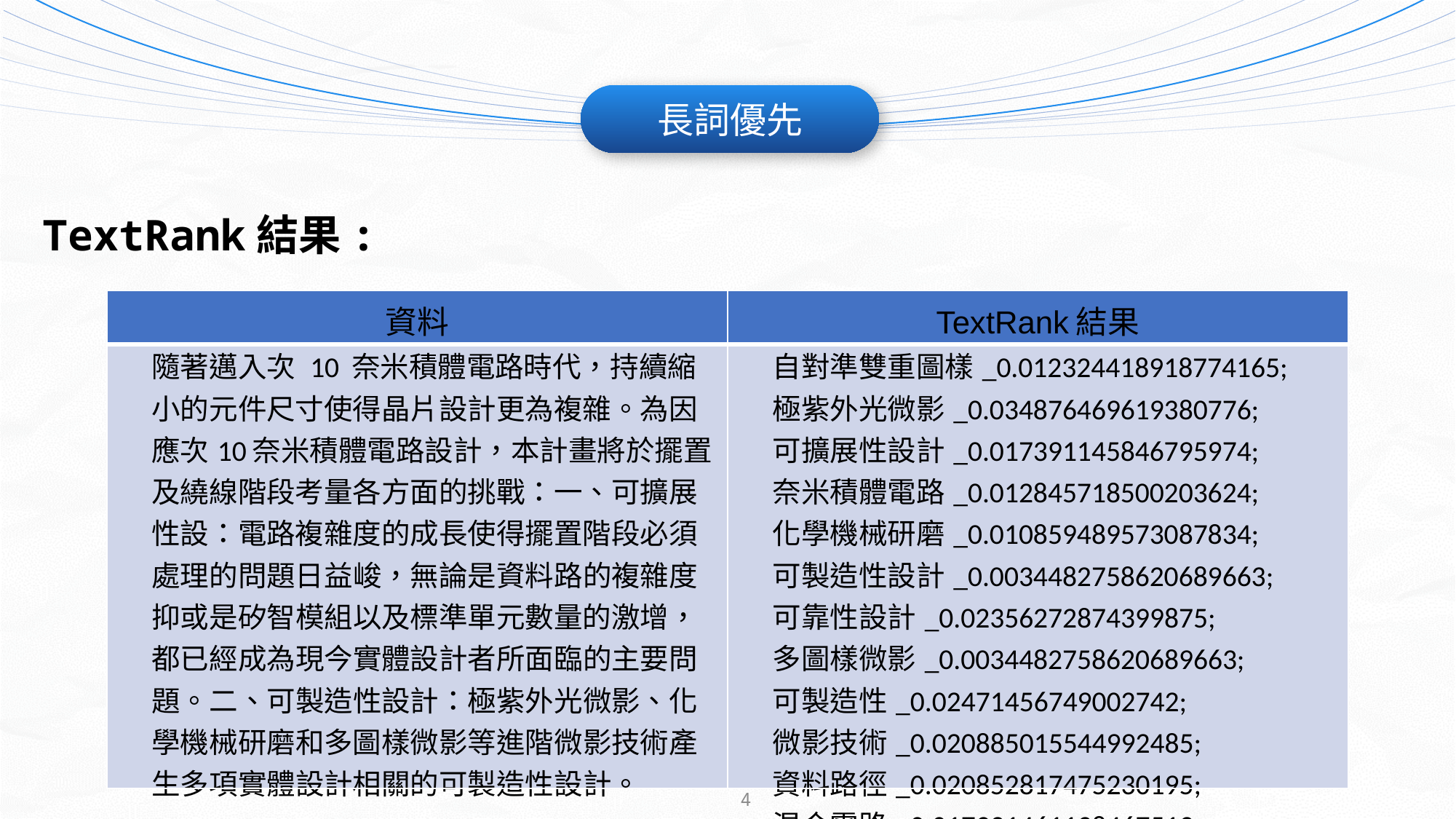

長詞優先
TextRank結果:
| 資料 | TextRank結果 |
| --- | --- |
| 隨著邁入次 10 奈米積體電路時代，持續縮小的元件尺寸使得晶片設計更為複雜。為因應次10奈米積體電路設計，本計畫將於擺置及繞線階段考量各方面的挑戰：一、可擴展性設：電路複雜度的成長使得擺置階段必須處理的問題日益峻，無論是資料路的複雜度抑或是矽智模組以及標準單元數量的激增，都已經成為現今實體設計者所面臨的主要問題。二、可製造性設計：極紫外光微影、化學機械研磨和多圖樣微影等進階微影技術產生多項實體設計相關的可製造性設計。 | 自對準雙重圖樣\_0.012324418918774165; 極紫外光微影\_0.034876469619380776; 可擴展性設計\_0.017391145846795974; 奈米積體電路\_0.012845718500203624; 化學機械研磨\_0.010859489573087834; 可製造性設計\_0.0034482758620689663; 可靠性設計\_0.02356272874399875; 多圖樣微影\_0.0034482758620689663; 可製造性\_0.02471456749002742; 微影技術\_0.020885015544992485; 資料路徑\_0.020852817475230195; 混合電路\_0.017921461198467513; |
4